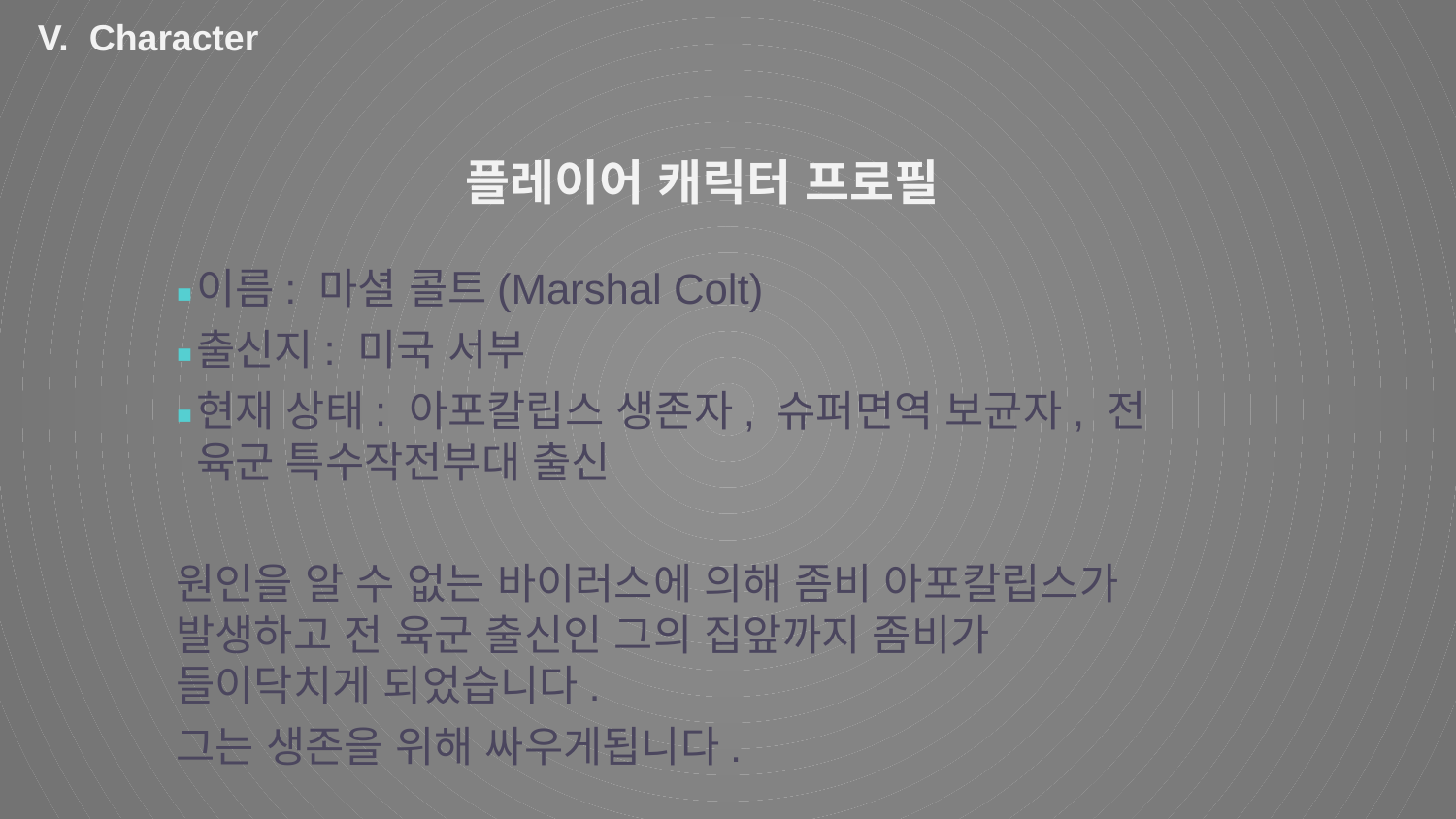

V.  Character
플레이어 캐릭터 프로필
이름: 마셜 콜트(Marshal Colt)
출신지: 미국 서부
현재 상태: 아포칼립스 생존자, 슈퍼면역 보균자, 전 육군 특수작전부대 출신

원인을 알 수 없는 바이러스에 의해 좀비 아포칼립스가 발생하고 전 육군 출신인 그의 집앞까지 좀비가 들이닥치게 되었습니다.
그는 생존을 위해 싸우게됩니다.